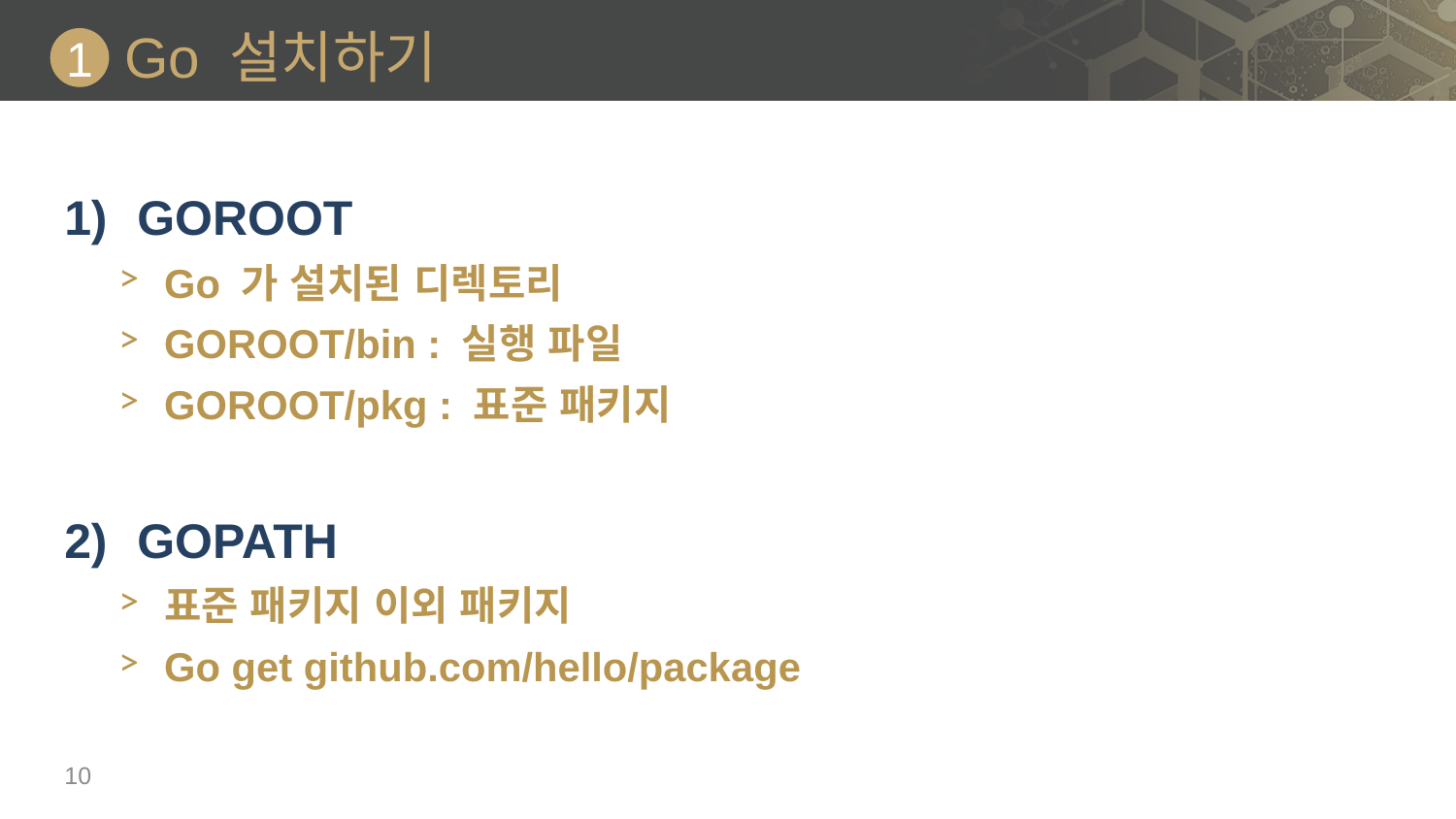

# Go 설치하기
1
GOROOT
Go 가 설치된 디렉토리
GOROOT/bin : 실행 파일
GOROOT/pkg : 표준 패키지

GOPATH
표준 패키지 이외 패키지
Go get github.com/hello/package

10